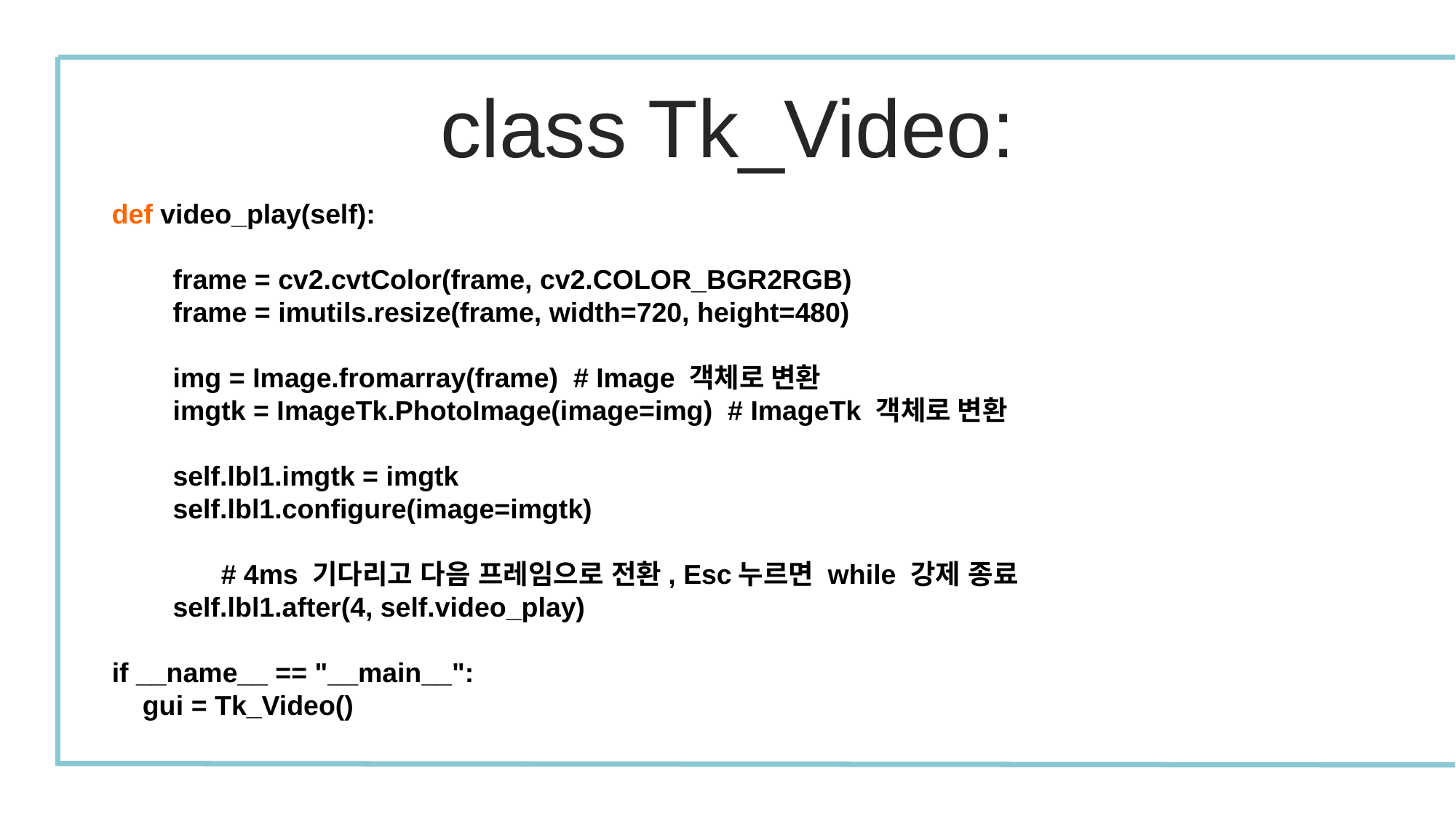

class Tk_Video:
def video_play(self):

        frame = cv2.cvtColor(frame, cv2.COLOR_BGR2RGB)
        frame = imutils.resize(frame, width=720, height=480)

        img = Image.fromarray(frame)  # Image 객체로 변환
        imgtk = ImageTk.PhotoImage(image=img)  # ImageTk 객체로 변환

        self.lbl1.imgtk = imgtk
        self.lbl1.configure(image=imgtk)

	# 4ms 기다리고 다음 프레임으로 전환, Esc누르면 while 강제 종료
        self.lbl1.after(4, self.video_play)

if __name__ == "__main__":
    gui = Tk_Video()